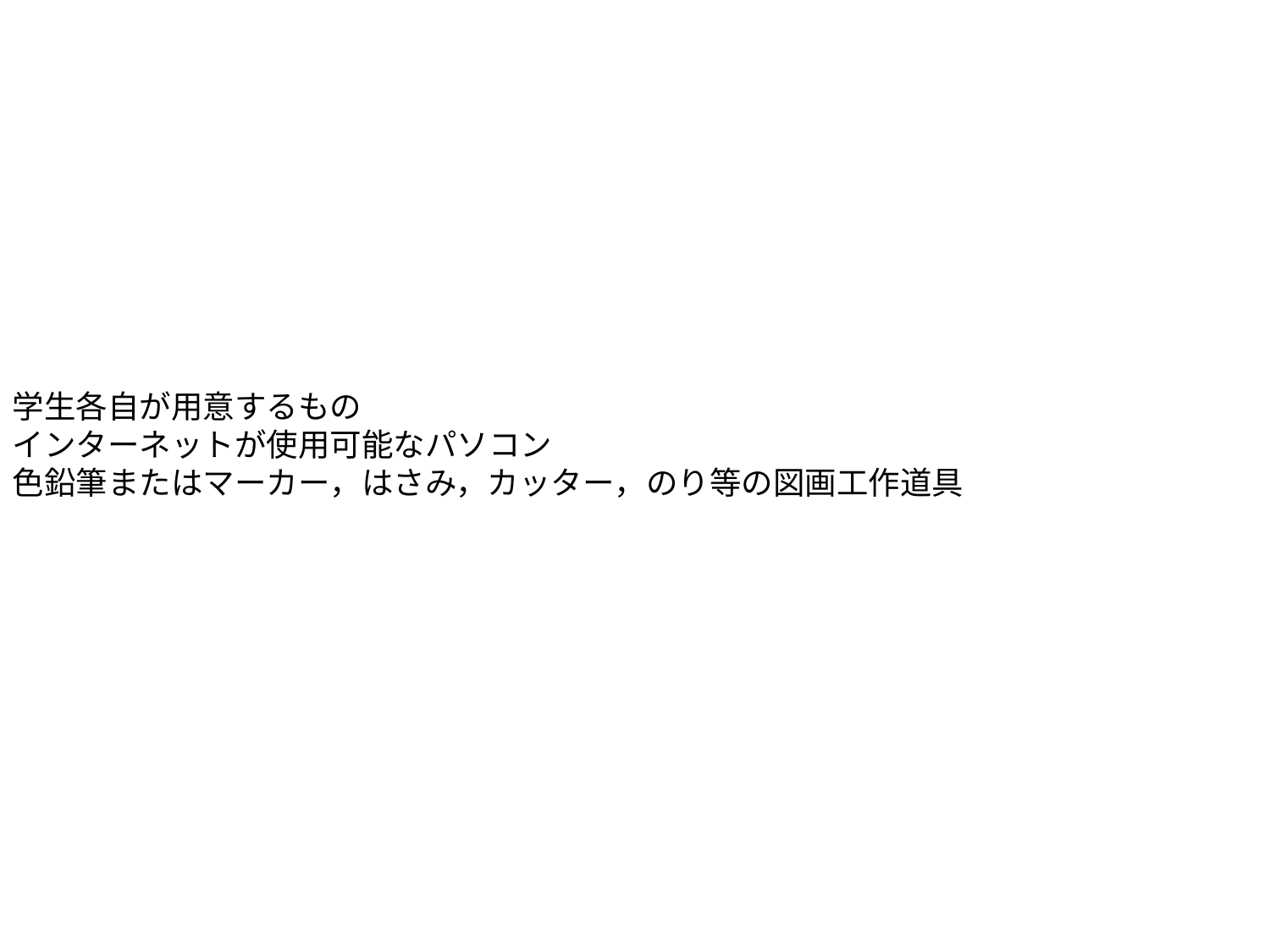

学生各自が用意するもの
インターネットが使用可能なパソコン
色鉛筆またはマーカー，はさみ，カッター，のり等の図画工作道具